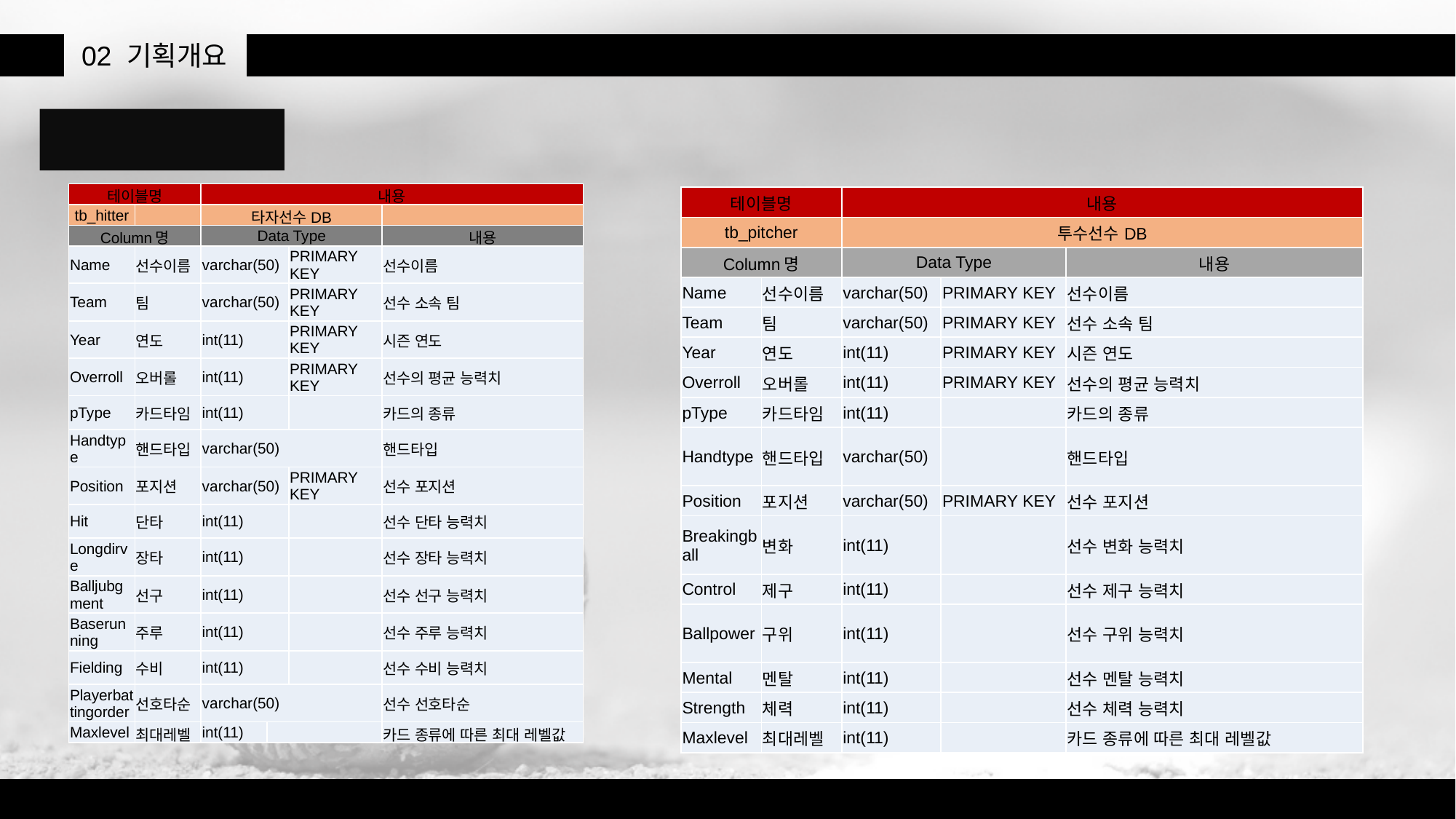

02
기획개요
DB 명세서
| 테이블명 |  | 내용 |  |  |  |
| --- | --- | --- | --- | --- | --- |
| tb\_hitter |  | 타자선수DB |  |  |  |
| Column명 |  | Data Type |  |  | 내용 |
| Name | 선수이름 | varchar(50) |  | PRIMARY KEY | 선수이름 |
| Team | 팀 | varchar(50) |  | PRIMARY KEY | 선수 소속 팀 |
| Year | 연도 | int(11) |  | PRIMARY KEY | 시즌 연도 |
| Overroll | 오버롤 | int(11) |  | PRIMARY KEY | 선수의 평균 능력치 |
| pType | 카드타임 | int(11) |  |  | 카드의 종류 |
| Handtype | 핸드타입 | varchar(50) |  |  | 핸드타입 |
| Position | 포지션 | varchar(50) |  | PRIMARY KEY | 선수 포지션 |
| Hit | 단타 | int(11) |  |  | 선수 단타 능력치 |
| Longdirve | 장타 | int(11) |  |  | 선수 장타 능력치 |
| Balljubgment | 선구 | int(11) |  |  | 선수 선구 능력치 |
| Baserunning | 주루 | int(11) |  |  | 선수 주루 능력치 |
| Fielding | 수비 | int(11) |  |  | 선수 수비 능력치 |
| Playerbattingorder | 선호타순 | varchar(50) |  |  | 선수 선호타순 |
| Maxlevel | 최대레벨 | int(11) |  |  | 카드 종류에 따른 최대 레벨값 |
| 테이블명 |  | 내용 |  |  |
| --- | --- | --- | --- | --- |
| tb\_pitcher |  | 투수선수DB |  |  |
| Column명 |  | Data Type |  | 내용 |
| Name | 선수이름 | varchar(50) | PRIMARY KEY | 선수이름 |
| Team | 팀 | varchar(50) | PRIMARY KEY | 선수 소속 팀 |
| Year | 연도 | int(11) | PRIMARY KEY | 시즌 연도 |
| Overroll | 오버롤 | int(11) | PRIMARY KEY | 선수의 평균 능력치 |
| pType | 카드타임 | int(11) |  | 카드의 종류 |
| Handtype | 핸드타입 | varchar(50) |  | 핸드타입 |
| Position | 포지션 | varchar(50) | PRIMARY KEY | 선수 포지션 |
| Breakingball | 변화 | int(11) |  | 선수 변화 능력치 |
| Control | 제구 | int(11) |  | 선수 제구 능력치 |
| Ballpower | 구위 | int(11) |  | 선수 구위 능력치 |
| Mental | 멘탈 | int(11) |  | 선수 멘탈 능력치 |
| Strength | 체력 | int(11) |  | 선수 체력 능력치 |
| Maxlevel | 최대레벨 | int(11) |  | 카드 종류에 따른 최대 레벨값 |